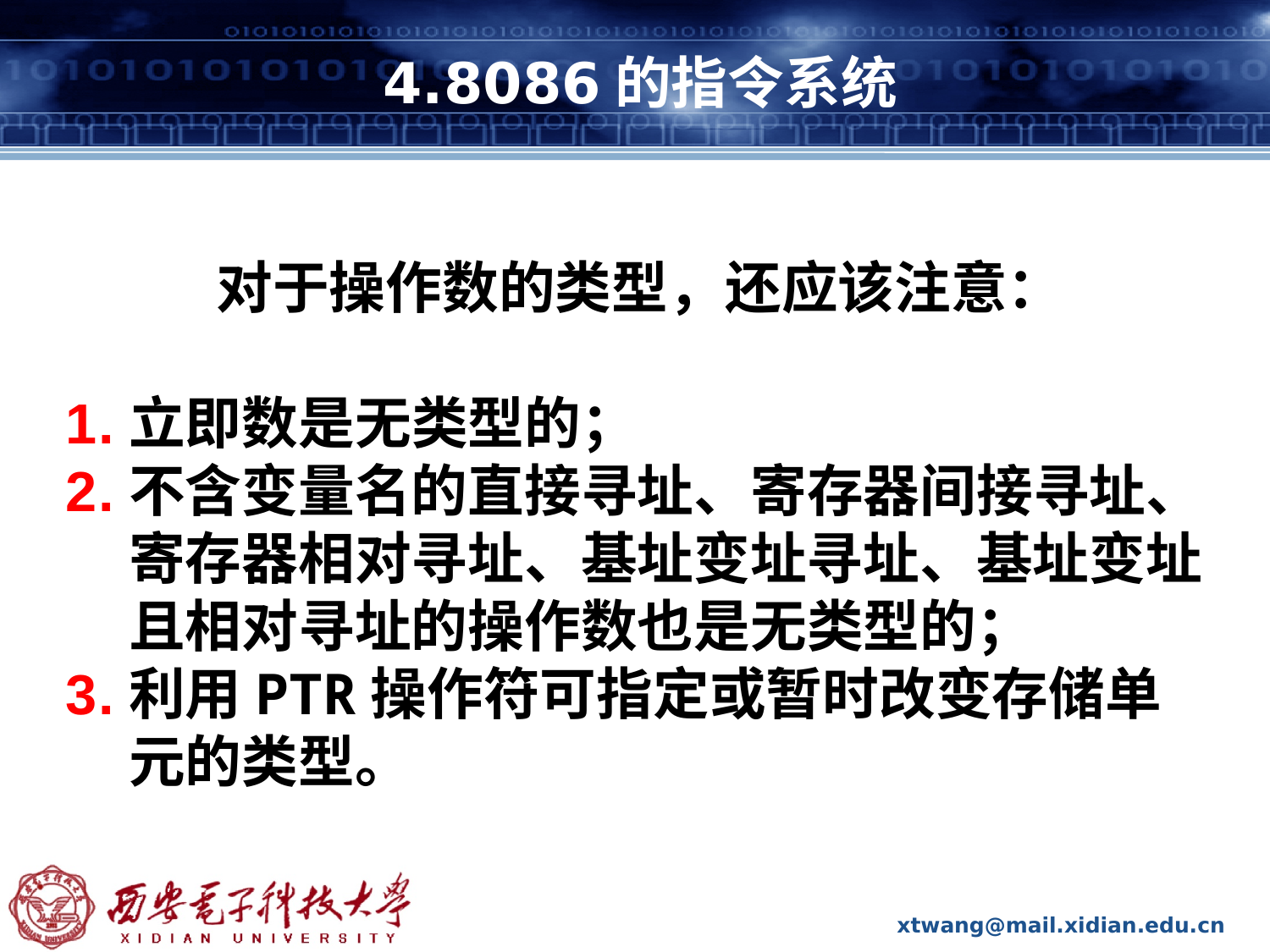

# 4.8086的指令系统
对于操作数的类型，还应该注意：

立即数是无类型的；
不含变量名的直接寻址、寄存器间接寻址、寄存器相对寻址、基址变址寻址、基址变址且相对寻址的操作数也是无类型的；
利用PTR操作符可指定或暂时改变存储单元的类型。